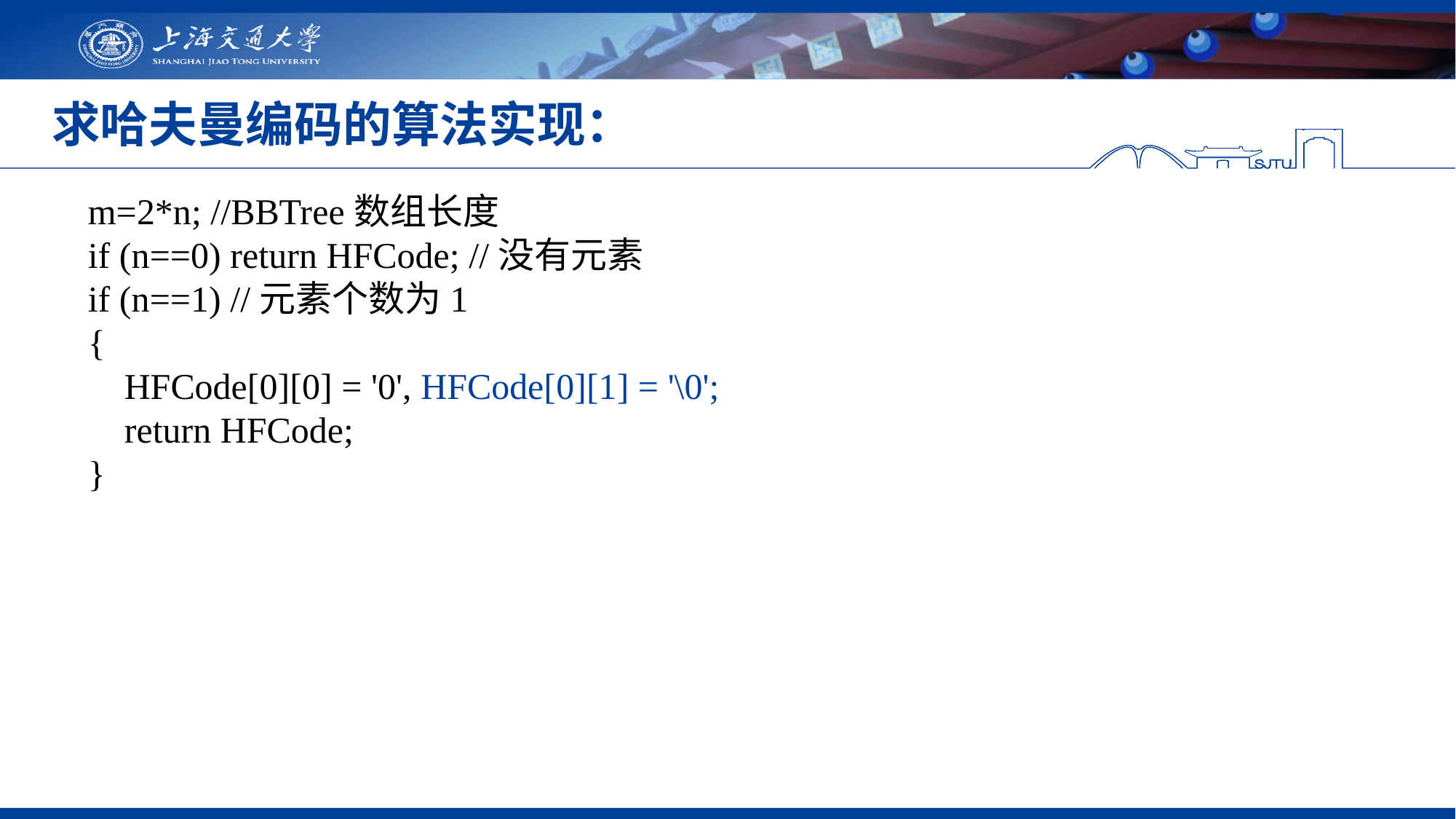

# 求哈夫曼编码的算法实现：
    m=2*n; //BBTree数组长度
    if (n==0) return HFCode; //没有元素
    if (n==1) //元素个数为1
    {
        HFCode[0][0] = '0', HFCode[0][1] = '\0';
        return HFCode;
    }